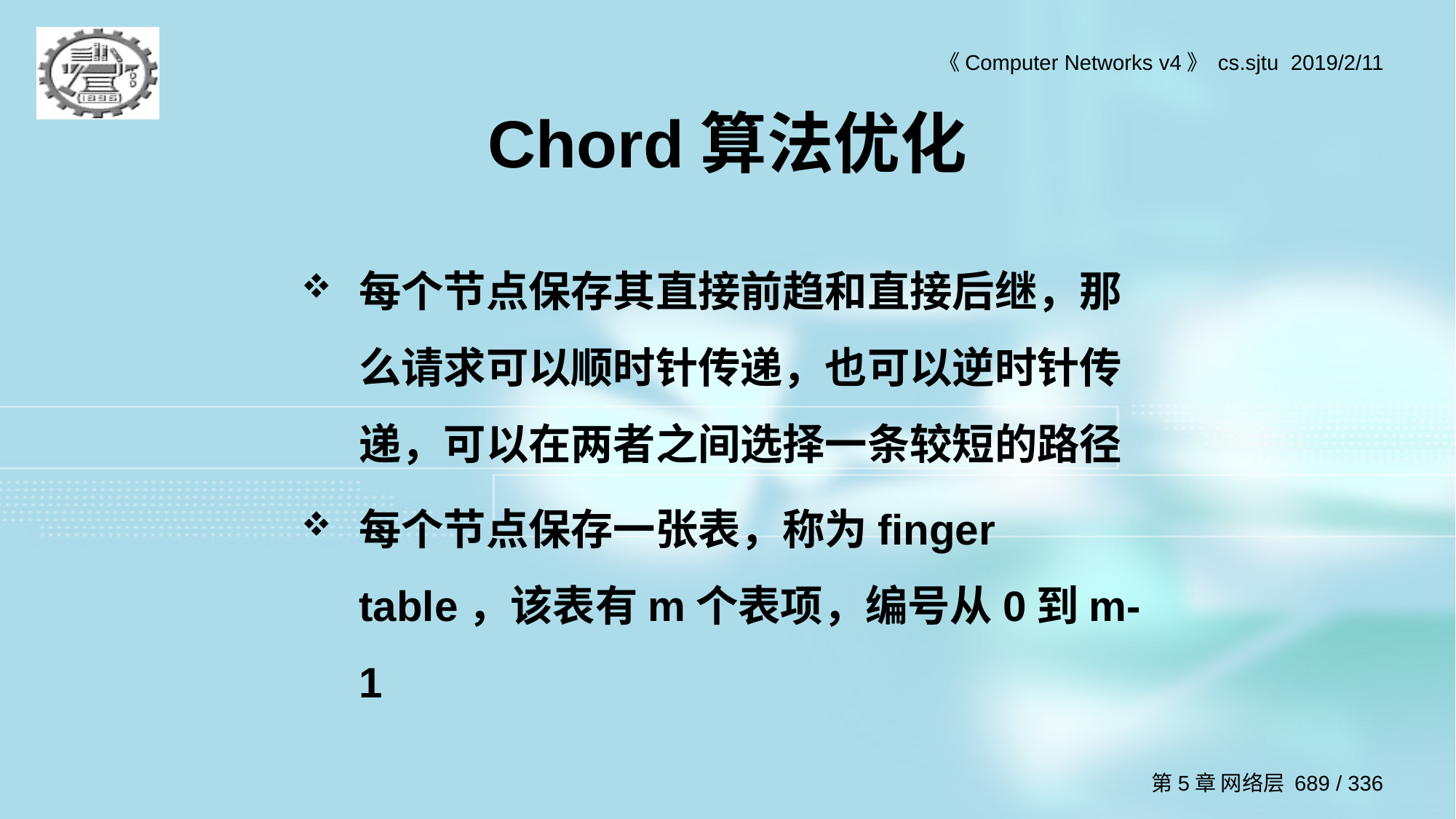

# Chord算法优化
每个节点保存其直接前趋和直接后继，那么请求可以顺时针传递，也可以逆时针传递，可以在两者之间选择一条较短的路径
每个节点保存一张表，称为finger  table，该表有m个表项，编号从0到m-1